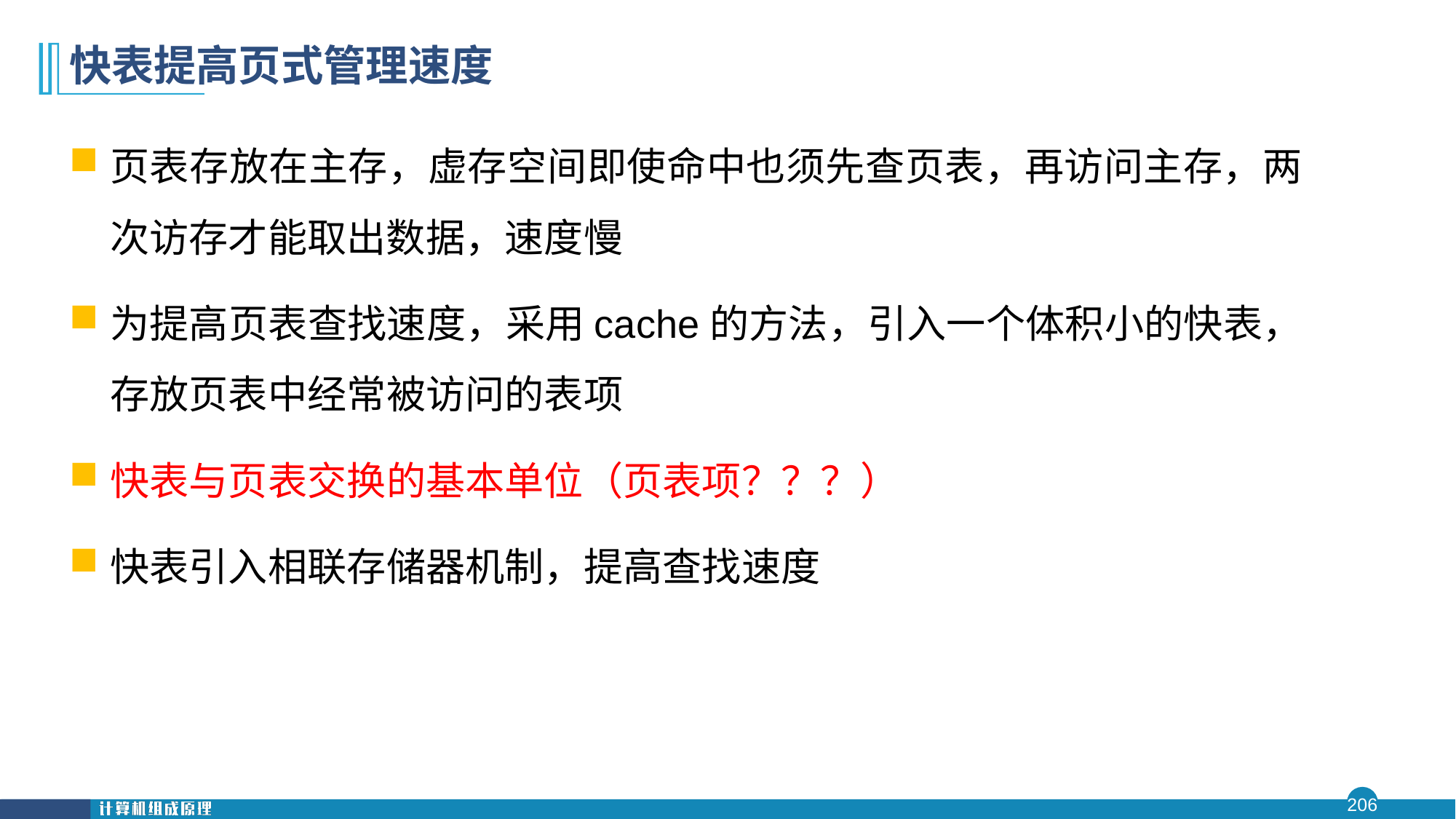

# 快表提高页式管理速度
页表存放在主存，虚存空间即使命中也须先查页表，再访问主存，两次访存才能取出数据，速度慢
为提高页表查找速度，采用cache的方法，引入一个体积小的快表，存放页表中经常被访问的表项
快表与页表交换的基本单位（页表项？？？）
快表引入相联存储器机制，提高查找速度